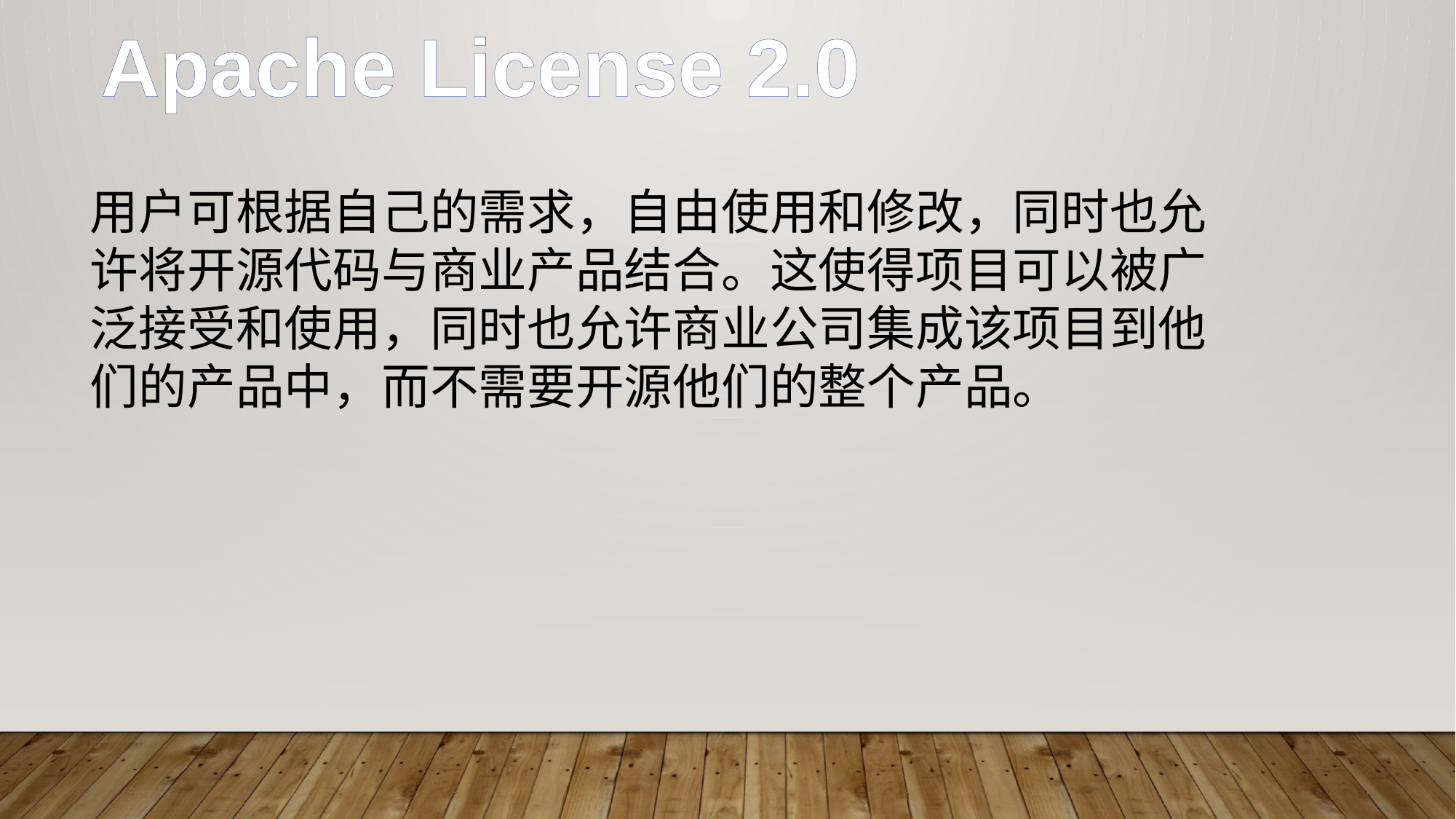

Apache License 2.0

用户可根据自己的需求，自由使用和修改，同时也允许将开源代码与商业产品结合。这使得项目可以被广泛接受和使用，同时也允许商业公司集成该项目到他们的产品中，而不需要开源他们的整个产品。